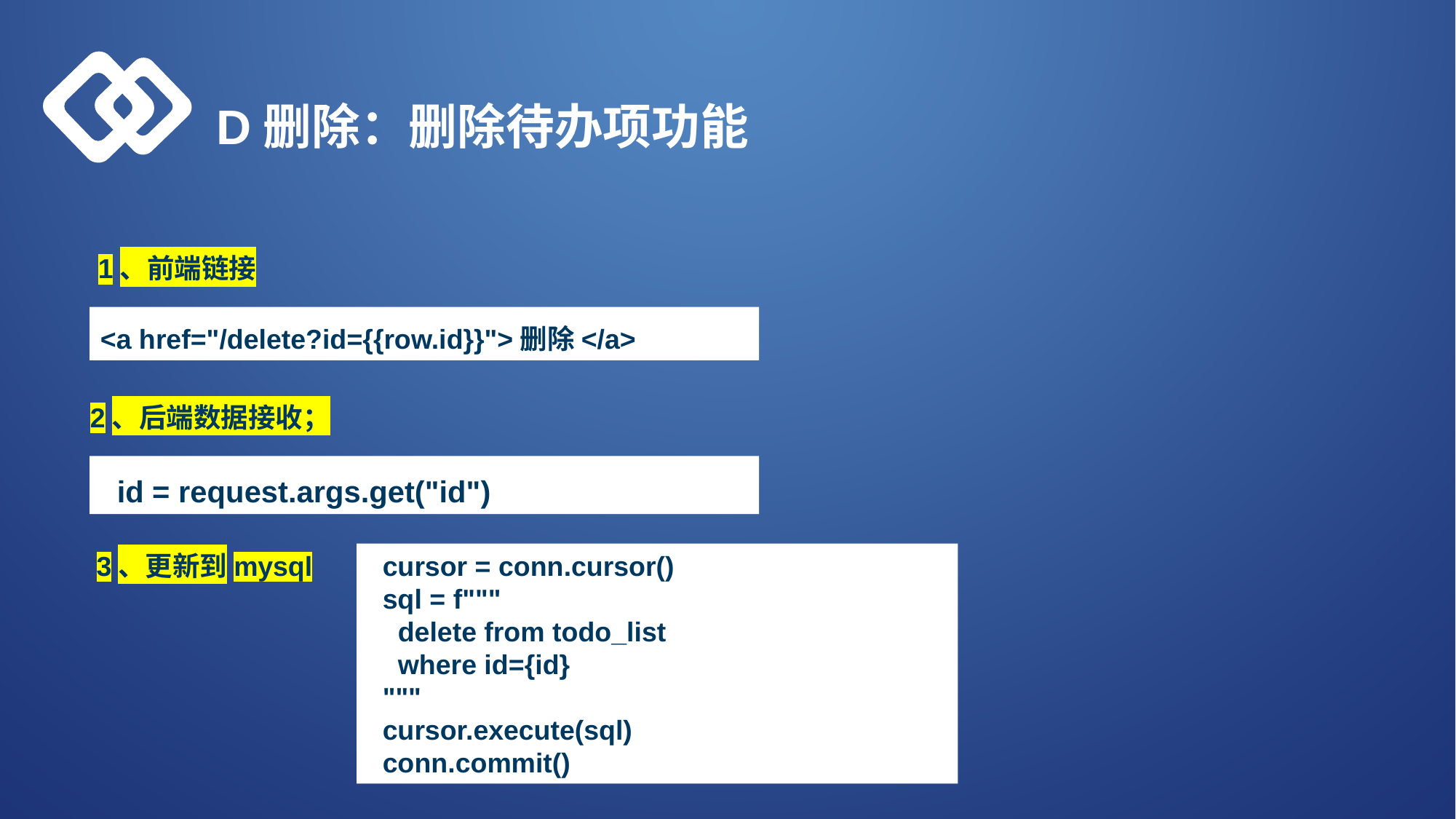

D删除：删除待办项功能

1、前端链接
<a href="/delete?id={{row.id}}">删除</a>
2、后端数据接收；
  id = request.args.get("id")
3、更新到mysql
  cursor = conn.cursor()
  sql = f"""
    delete from todo_list
    where id={id}
  """
  cursor.execute(sql)
  conn.commit()